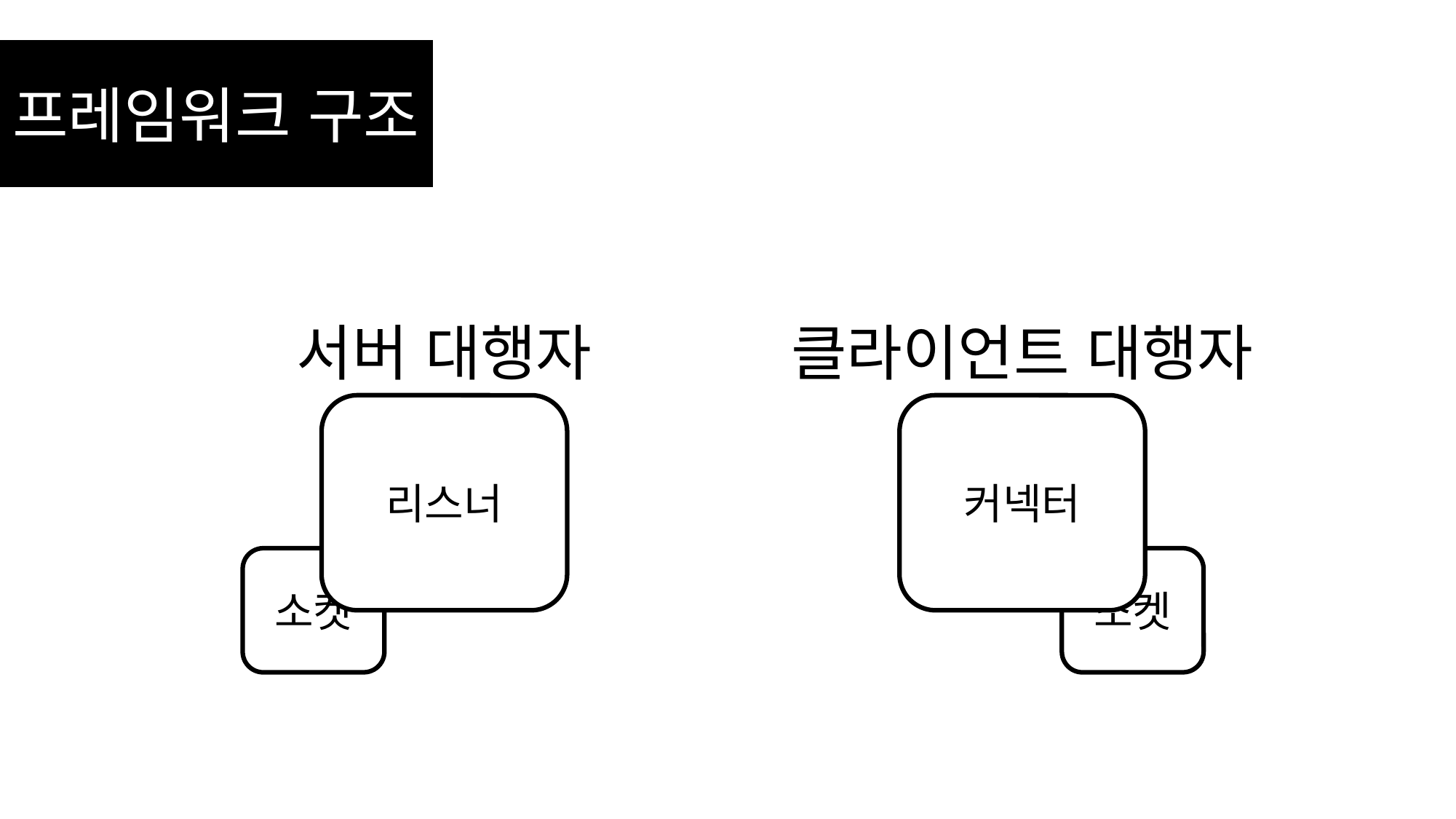

프레임워크 구조
서버 대행자
클라이언트 대행자
리스너
커넥터
소켓
소켓